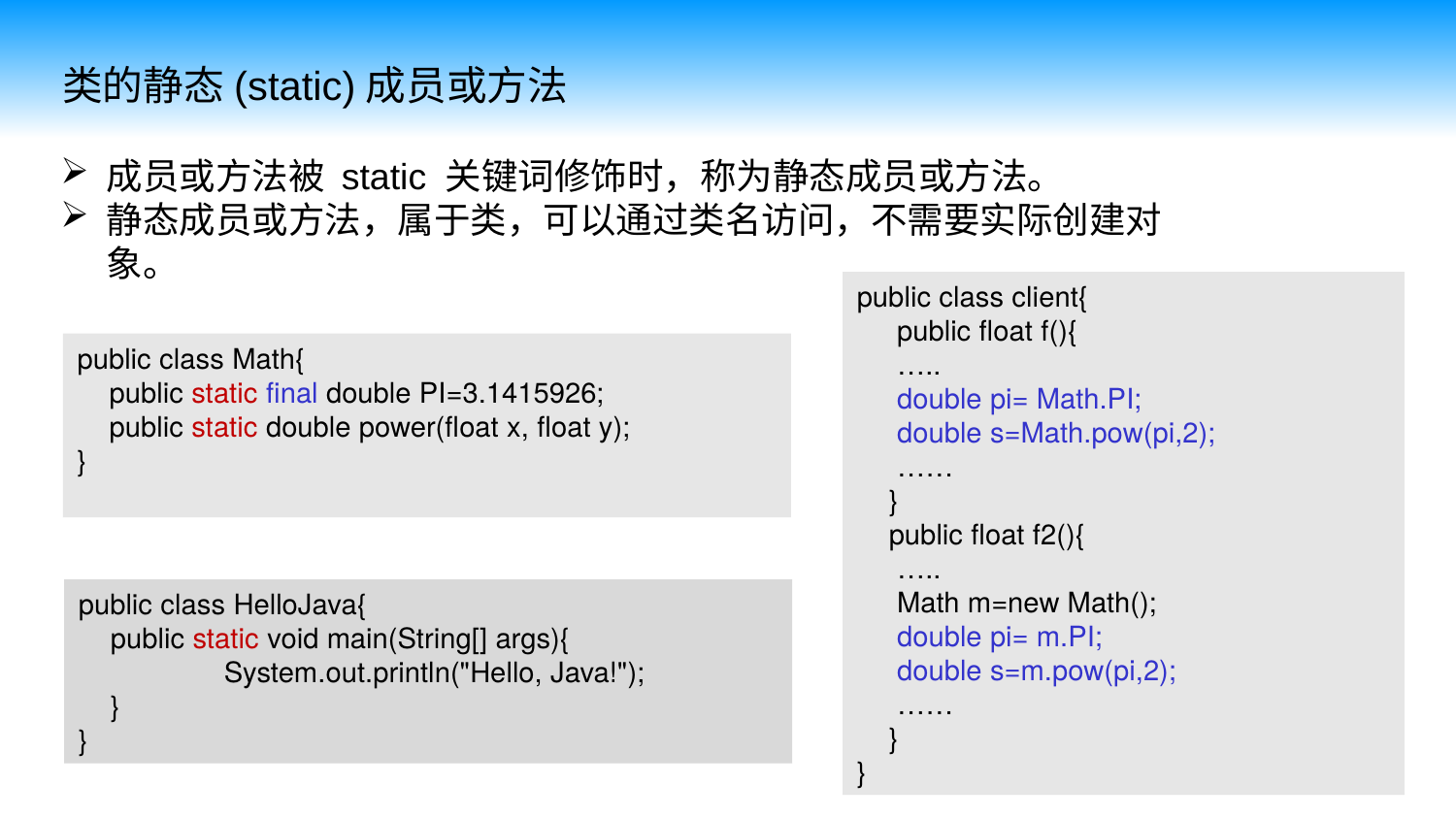

类的静态(static)成员或方法
成员或方法被 static 关键词修饰时，称为静态成员或方法。
静态成员或方法，属于类，可以通过类名访问，不需要实际创建对象。
public class client{
     public float f(){
     …..
     double pi= Math.PI;
     double s=Math.pow(pi,2);
     ……
    }
    public float f2(){
     …..
     Math m=new Math();
     double pi= m.PI;
     double s=m.pow(pi,2);
     ……
    }
}
public class Math{
    public static final double PI=3.1415926;
    public static double power(float x, float y);
}

public class HelloJava{
    public static void main(String[] args){
	System.out.println("Hello, Java!");
    }
}